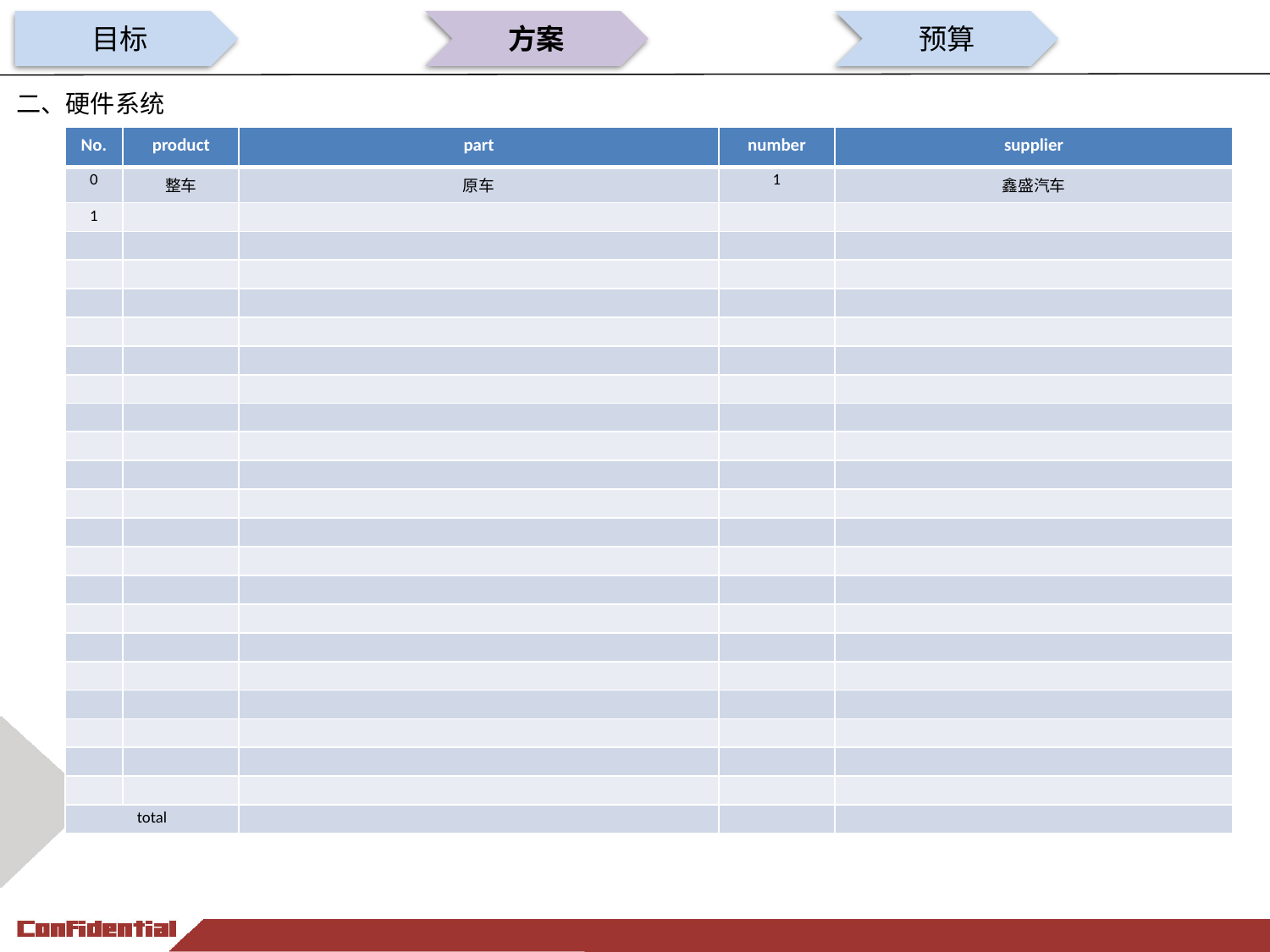

目标
方案
预算
二、硬件系统
| No. | product | part | number | supplier |
| --- | --- | --- | --- | --- |
| 0 | 整车 | 原车 | 1 | 鑫盛汽车 |
| 1 |  |  |  |  |
|  |  |  |  |  |
|  |  |  |  |  |
|  |  |  |  |  |
|  |  |  |  |  |
|  |  |  |  |  |
|  |  |  |  |  |
|  |  |  |  |  |
|  |  |  |  |  |
|  |  |  |  |  |
|  |  |  |  |  |
|  |  |  |  |  |
|  |  |  |  |  |
|  |  |  |  |  |
|  |  |  |  |  |
|  |  |  |  |  |
|  |  |  |  |  |
|  |  |  |  |  |
|  |  |  |  |  |
|  |  |  |  |  |
|  |  |  |  |  |
| total |  |  |  |  |